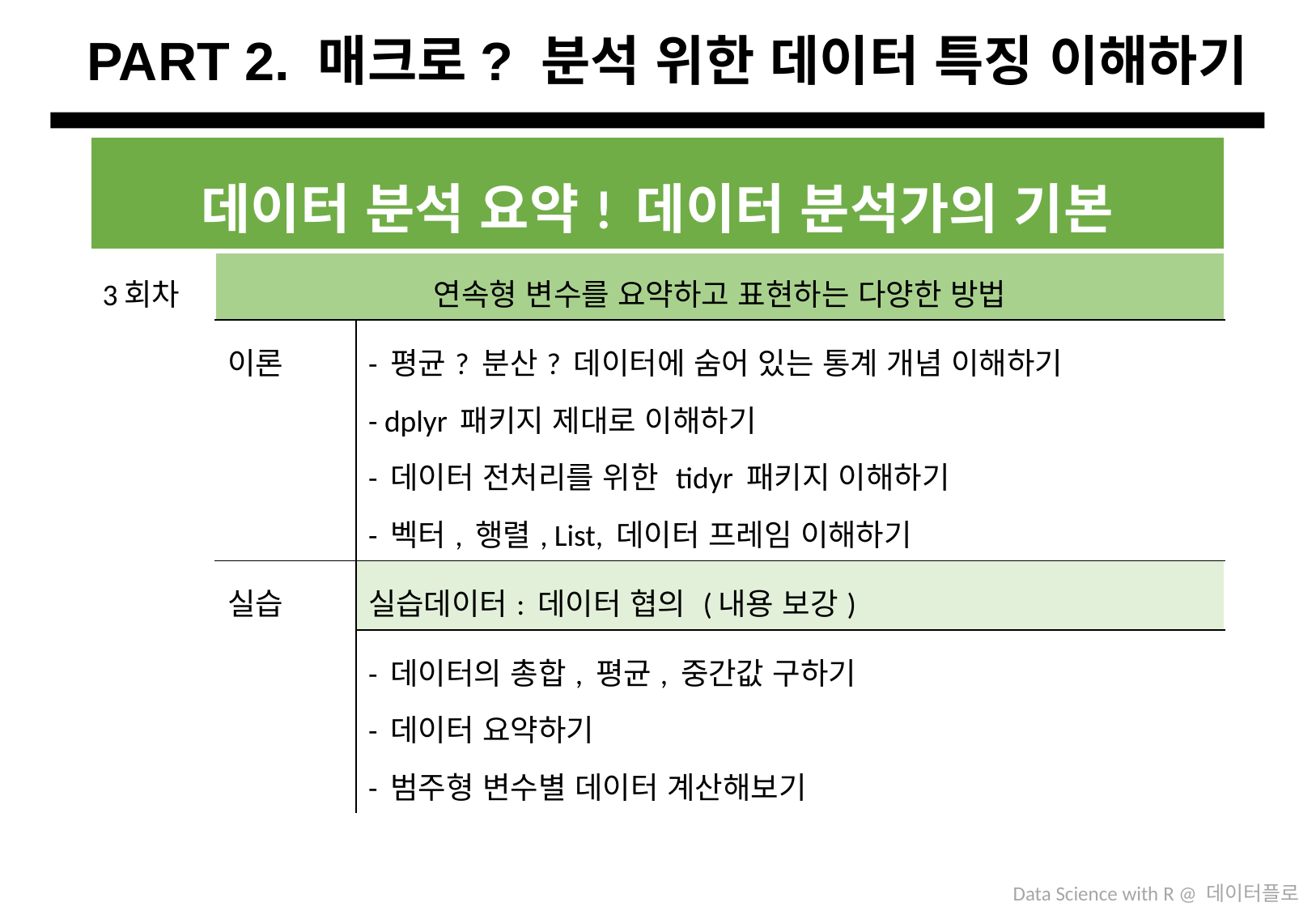

# PART 2. 매크로? 분석 위한 데이터 특징 이해하기
| 데이터 분석 요약! 데이터 분석가의 기본 |  |  |
| --- | --- | --- |
| 3회차 | 연속형 변수를 요약하고 표현하는 다양한 방법 |  |
|  | 이론 | - 평균? 분산? 데이터에 숨어 있는 통계 개념 이해하기 - dplyr 패키지 제대로 이해하기 - 데이터 전처리를 위한 tidyr 패키지 이해하기 - 벡터, 행렬, List, 데이터 프레임 이해하기 |
|  | 실습 | 실습데이터: 데이터 협의 (내용 보강) |
|  |  | - 데이터의 총합, 평균, 중간값 구하기 - 데이터 요약하기 - 범주형 변수별 데이터 계산해보기 |